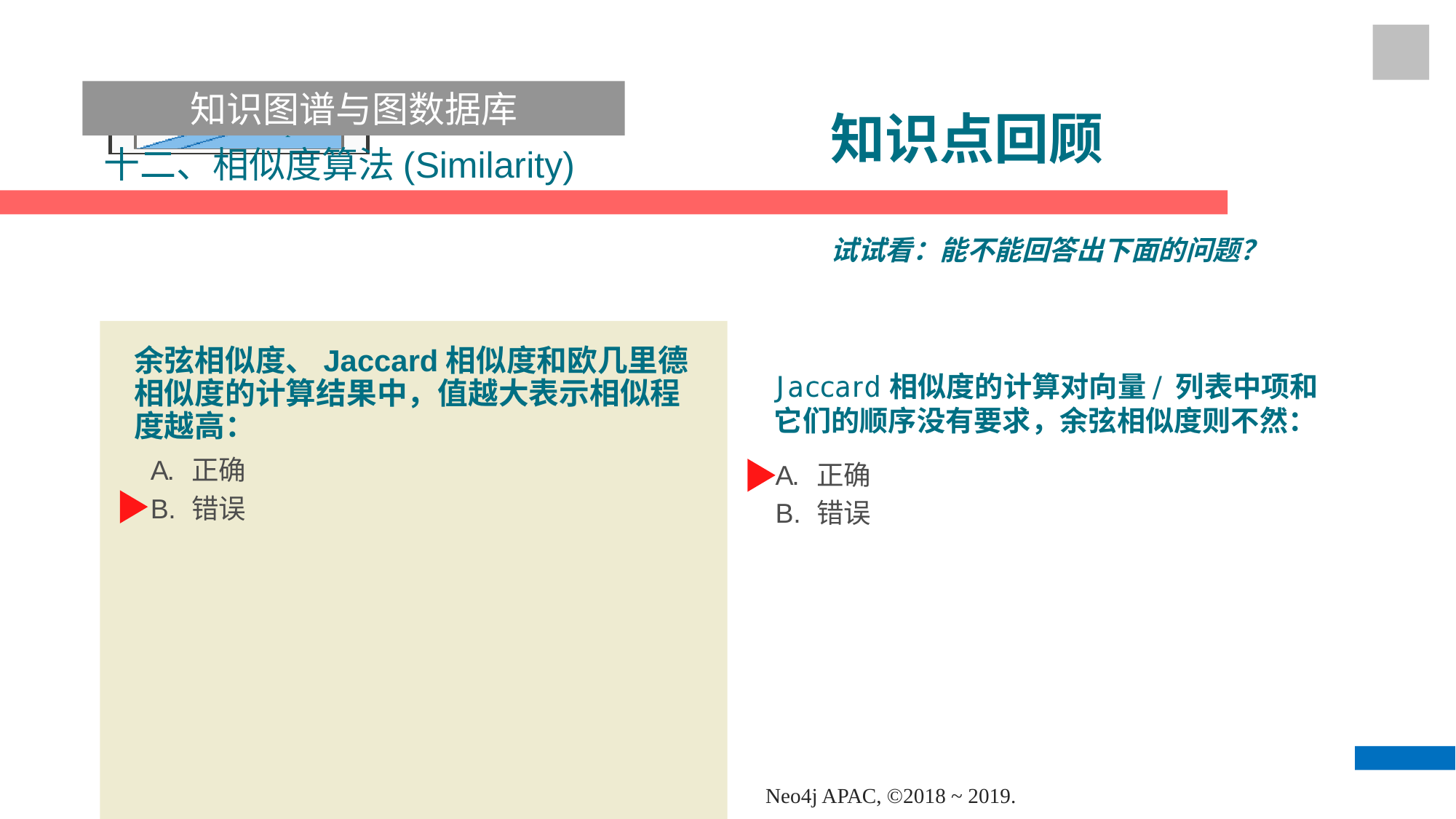

知识图谱与图数据库

# 知识点回顾
十二、相似度算法(Similarity)
试试看：能不能回答出下面的问题？
Jaccard相似度的计算对向量/列表中项和它们的顺序没有要求，余弦相似度则不然：
余弦相似度、Jaccard相似度和欧几里德相似度的计算结果中，值越大表示相似程度越高：
正确
错误

正确
错误